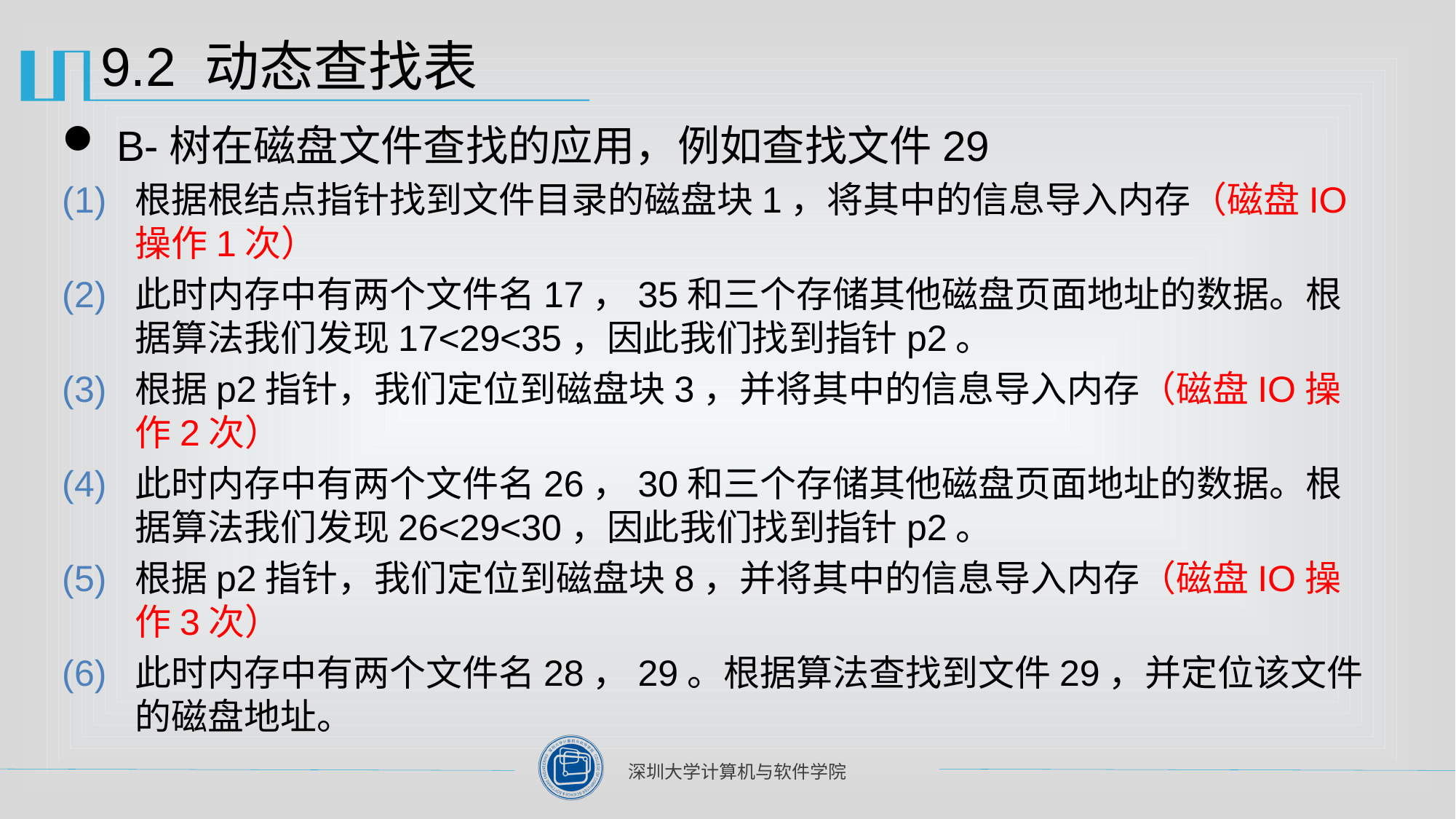

# 9.2 动态查找表
B-树在磁盘文件查找的应用，例如查找文件29
根据根结点指针找到文件目录的磁盘块1，将其中的信息导入内存（磁盘IO操作1次）
此时内存中有两个文件名17，35和三个存储其他磁盘页面地址的数据。根据算法我们发现17<29<35，因此我们找到指针p2。
根据p2指针，我们定位到磁盘块3，并将其中的信息导入内存（磁盘IO操作2次）
此时内存中有两个文件名26，30和三个存储其他磁盘页面地址的数据。根据算法我们发现26<29<30，因此我们找到指针p2。
根据p2指针，我们定位到磁盘块8，并将其中的信息导入内存（磁盘IO操作3次）
此时内存中有两个文件名28，29。根据算法查找到文件29，并定位该文件的磁盘地址。

92